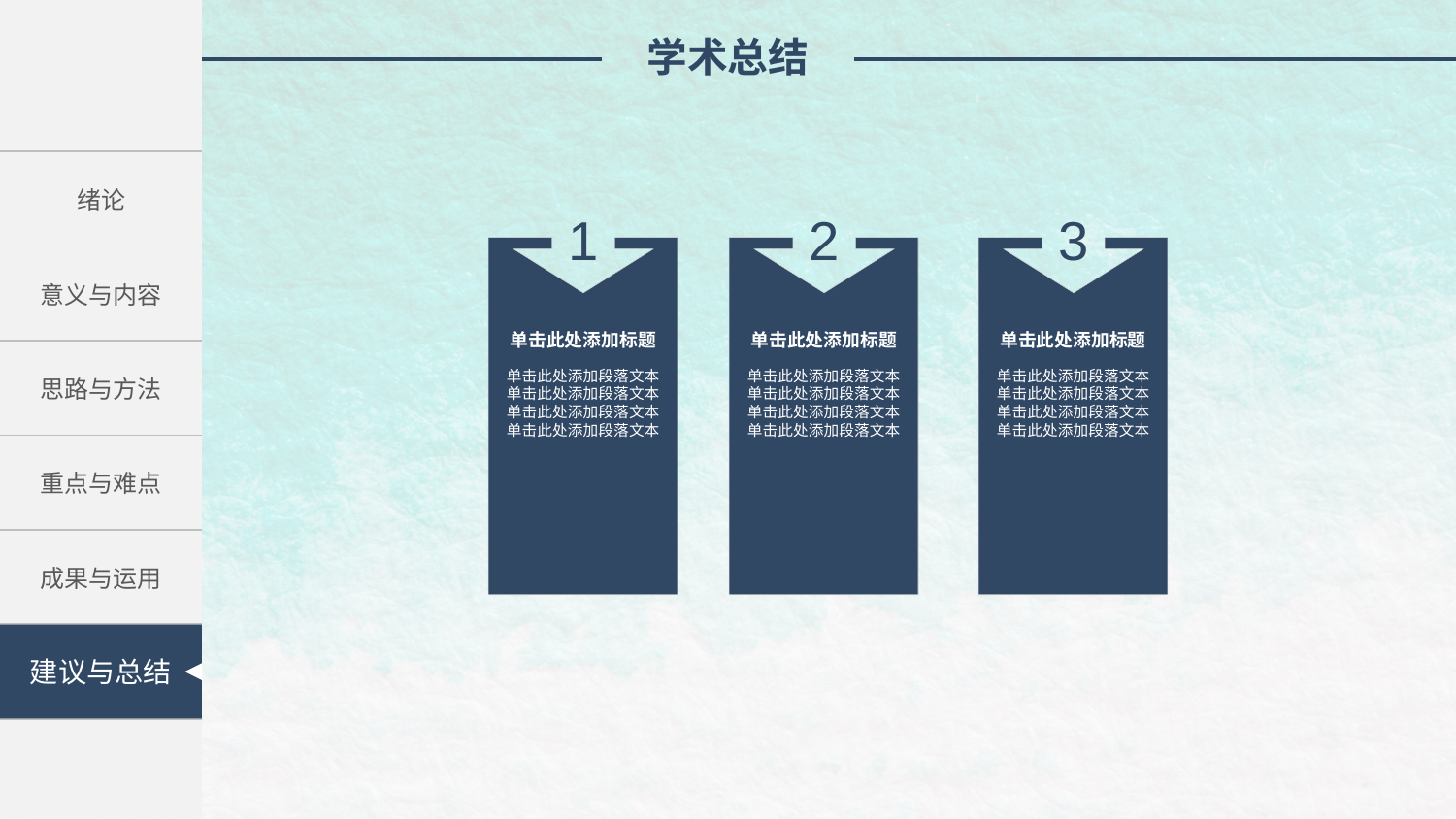

学术总结
| 绪论 |
| --- |
| 意义与内容 |
| 思路与方法 |
| 重点与难点 |
| 成果与运用 |
| 学术总结 |
1
2
3

单击此处添加标题
单击此处添加段落文本单击此处添加段落文本单击此处添加段落文本单击此处添加段落文本

单击此处添加标题
单击此处添加段落文本单击此处添加段落文本单击此处添加段落文本单击此处添加段落文本

单击此处添加标题
单击此处添加段落文本单击此处添加段落文本单击此处添加段落文本单击此处添加段落文本
建议与总结